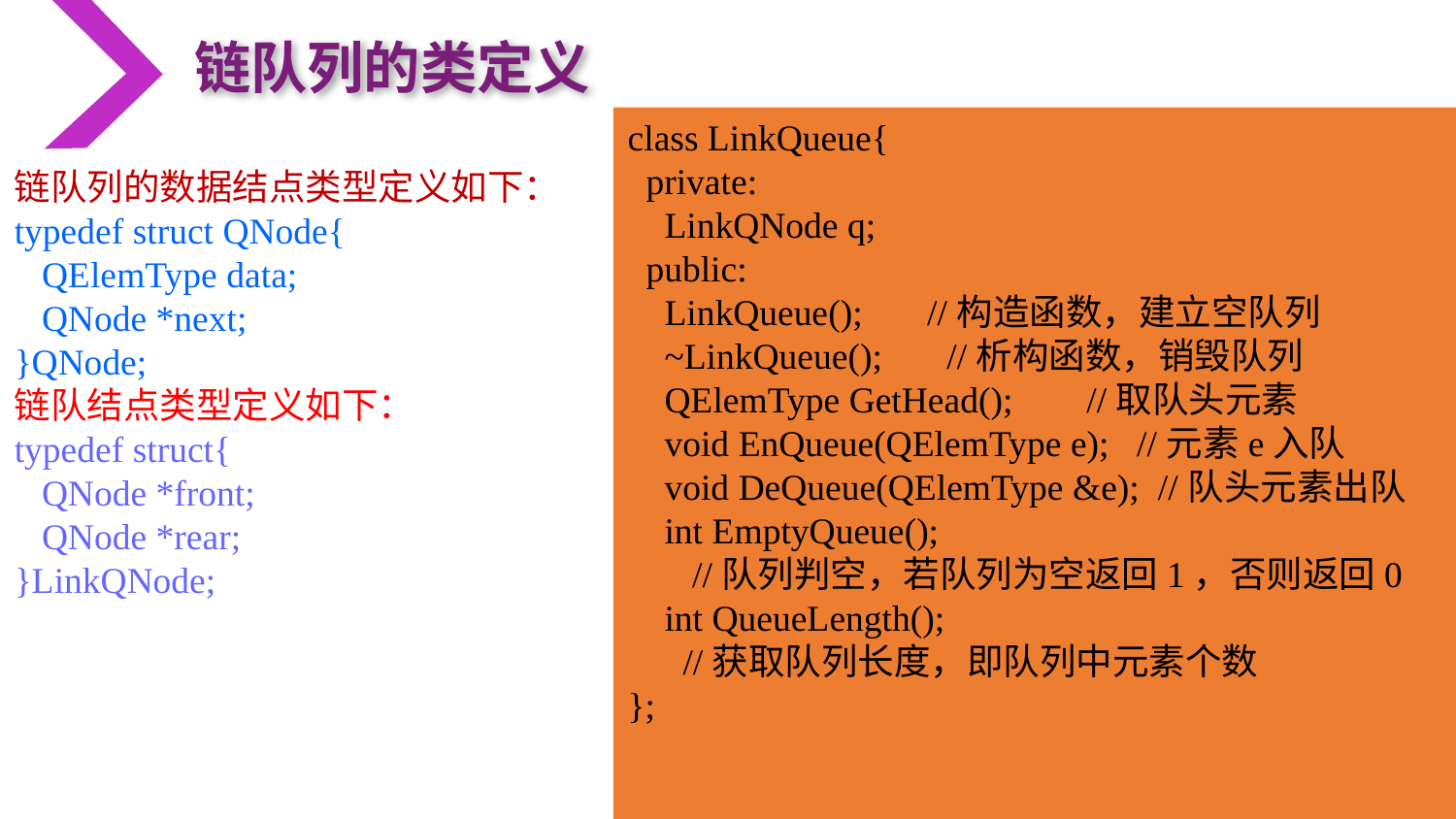

链队列的类定义
class LinkQueue{
  private:
    LinkQNode q;
  public:
    LinkQueue();       //构造函数，建立空队列
    ~LinkQueue();       //析构函数，销毁队列
    QElemType GetHead();        //取队头元素
    void EnQueue(QElemType e);   //元素e入队
    void DeQueue(QElemType &e);  //队头元素出队
    int EmptyQueue();
       //队列判空，若队列为空返回1，否则返回0
    int QueueLength();
      //获取队列长度，即队列中元素个数
};

链队列的数据结点类型定义如下：
typedef struct QNode{
   QElemType data;
   QNode *next;
}QNode;
链队结点类型定义如下：
typedef struct{
   QNode *front;
   QNode *rear;
}LinkQNode;